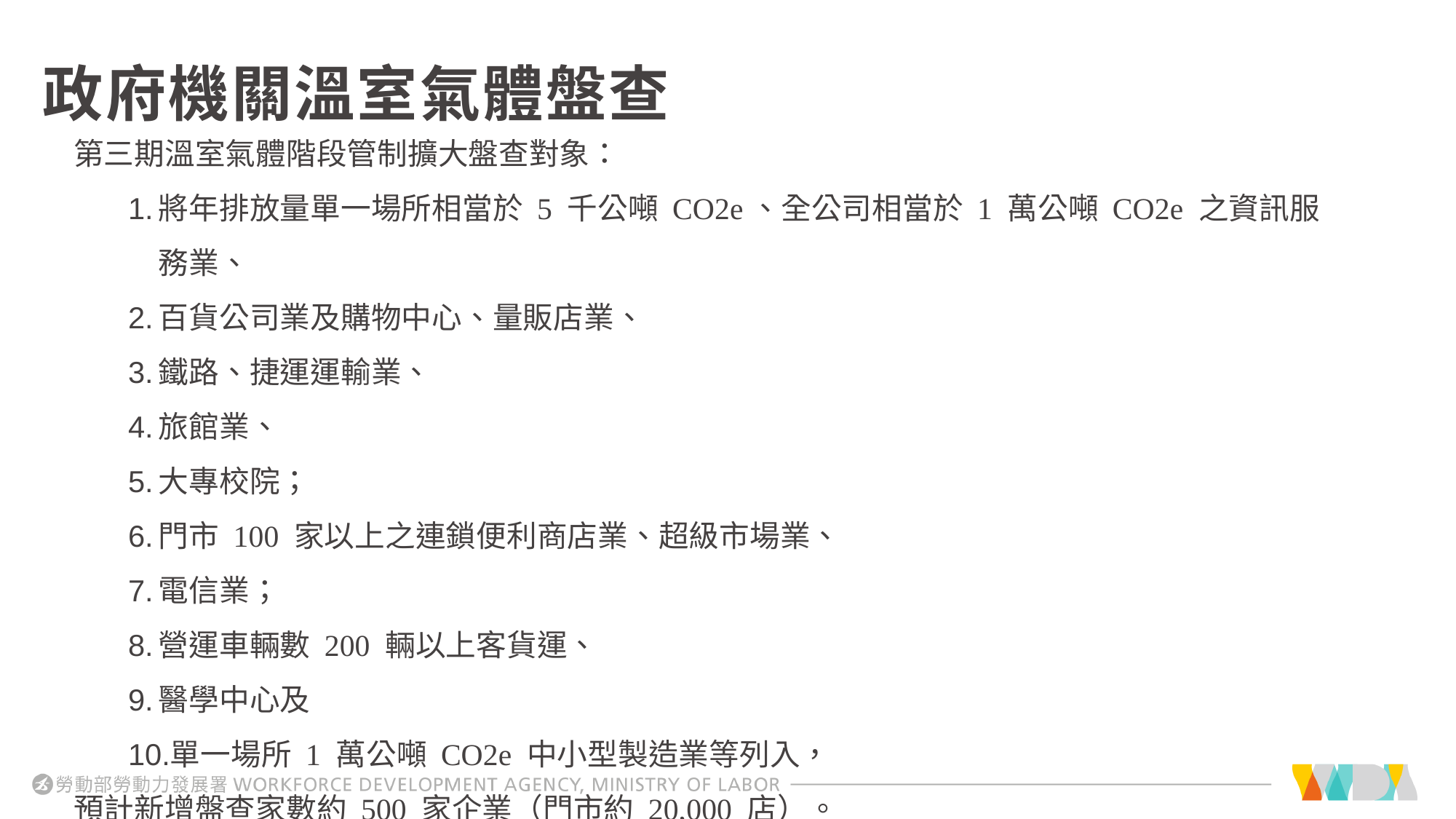

# 政府機關溫室氣體盤查
第三期溫室氣體階段管制擴大盤查對象：
將年排放量單一場所相當於 5 千公噸 CO2e、全公司相當於 1 萬公噸 CO2e 之資訊服務業、
百貨公司業及購物中心、量販店業、
鐵路、捷運運輸業、
旅館業、
大專校院；
門市 100 家以上之連鎖便利商店業、超級市場業、
電信業；
營運車輛數 200 輛以上客貨運、
醫學中心及
單一場所 1 萬公噸 CO2e 中小型製造業等列入，
預計新增盤查家數約 500 家企業（門市約 20,000 店）。